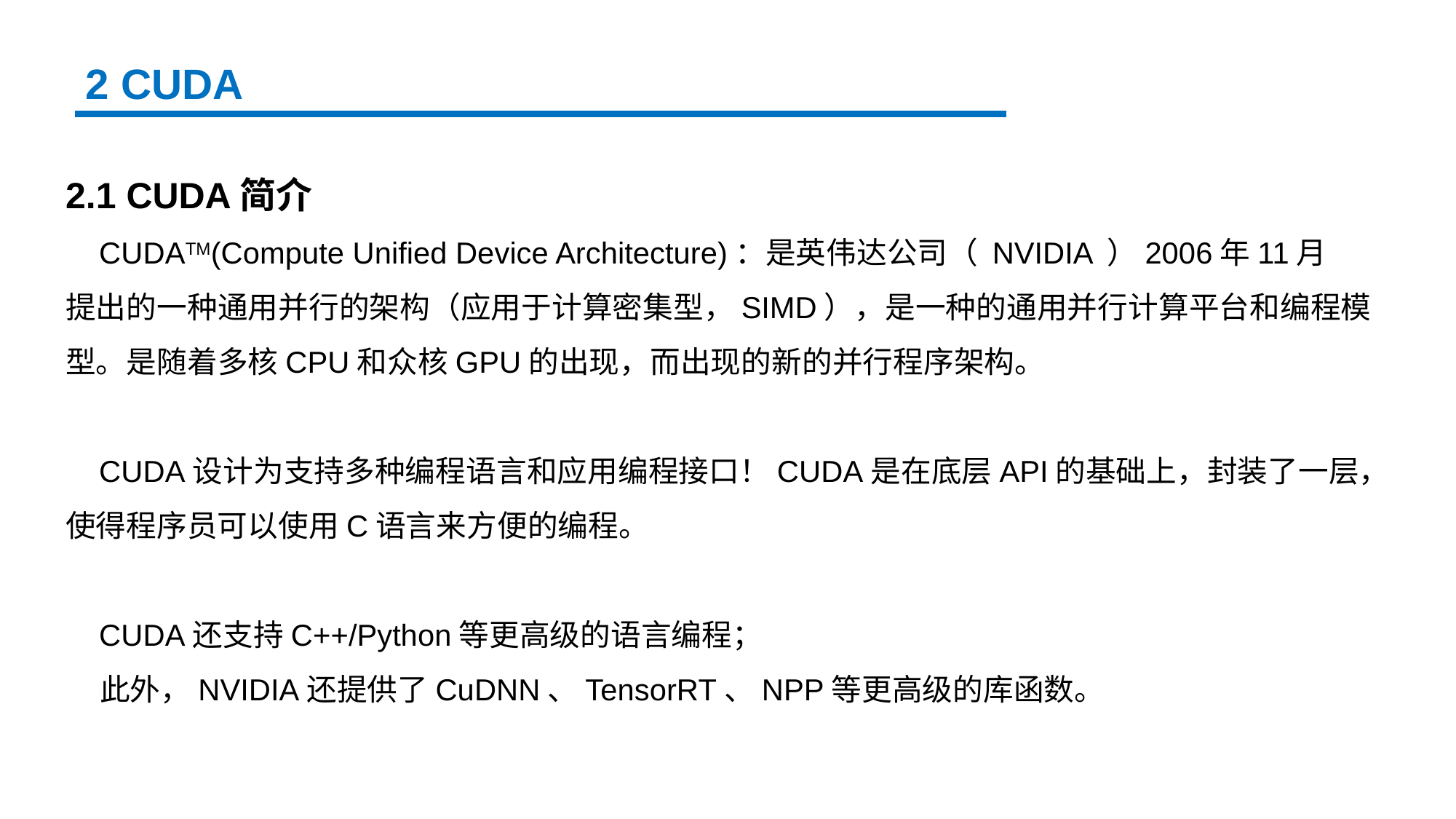

2 CUDA
2.1 CUDA简介
    CUDATM(Compute Unified Device Architecture)：是英伟达公司（ NVIDIA ）2006年11月
提出的一种通用并行的架构（应用于计算密集型，SIMD），是一种的通用并行计算平台和编程模
型。是随着多核CPU和众核GPU的出现，而出现的新的并行程序架构。

    CUDA设计为支持多种编程语言和应用编程接口！CUDA是在底层API的基础上，封装了一层，
使得程序员可以使用C语言来方便的编程。

    CUDA还支持C++/Python等更高级的语言编程；
    此外，NVIDIA还提供了CuDNN、TensorRT、NPP等更高级的库函数。